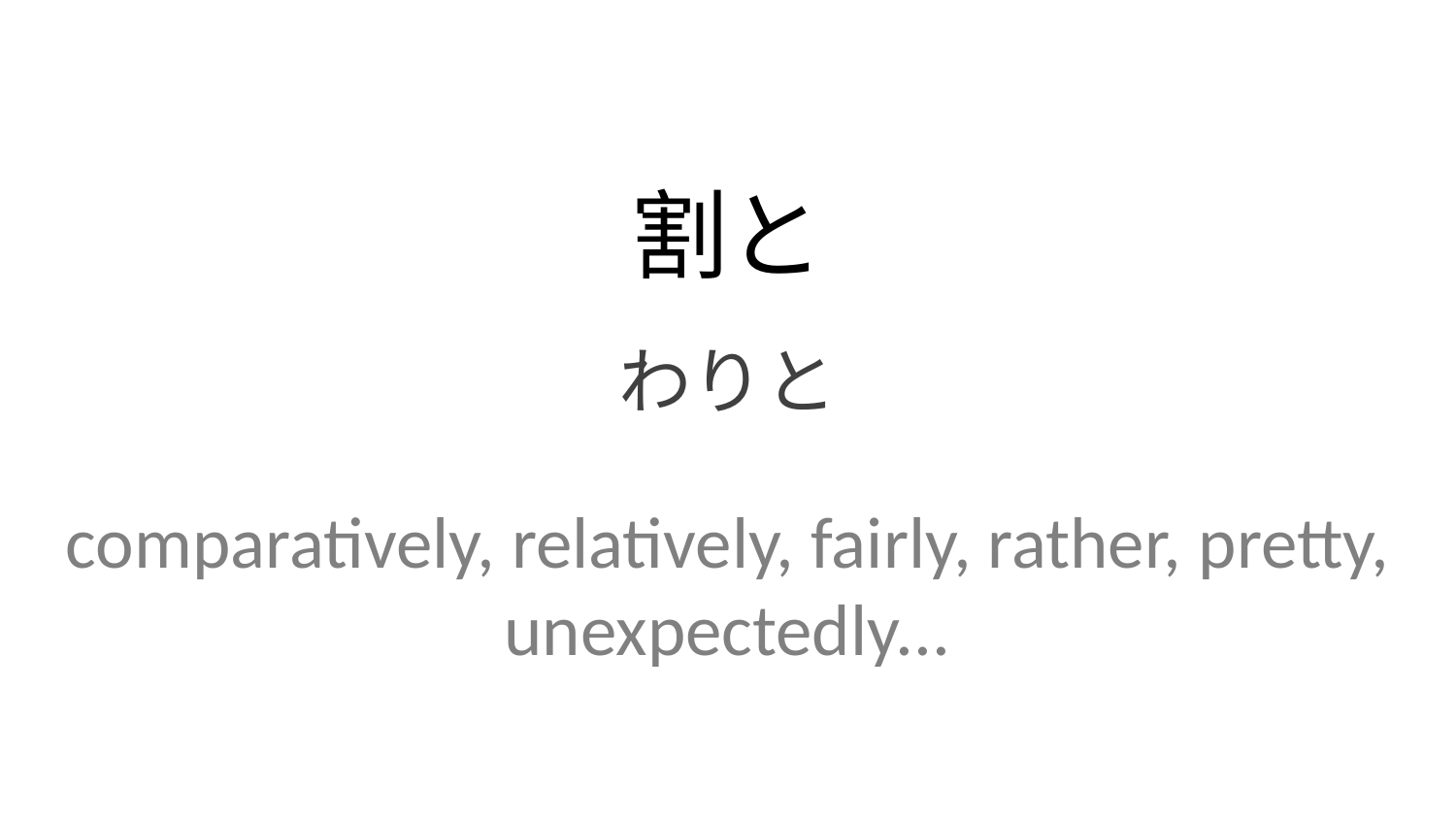

割と

わりと
comparatively, relatively, fairly, rather, pretty, unexpectedly...